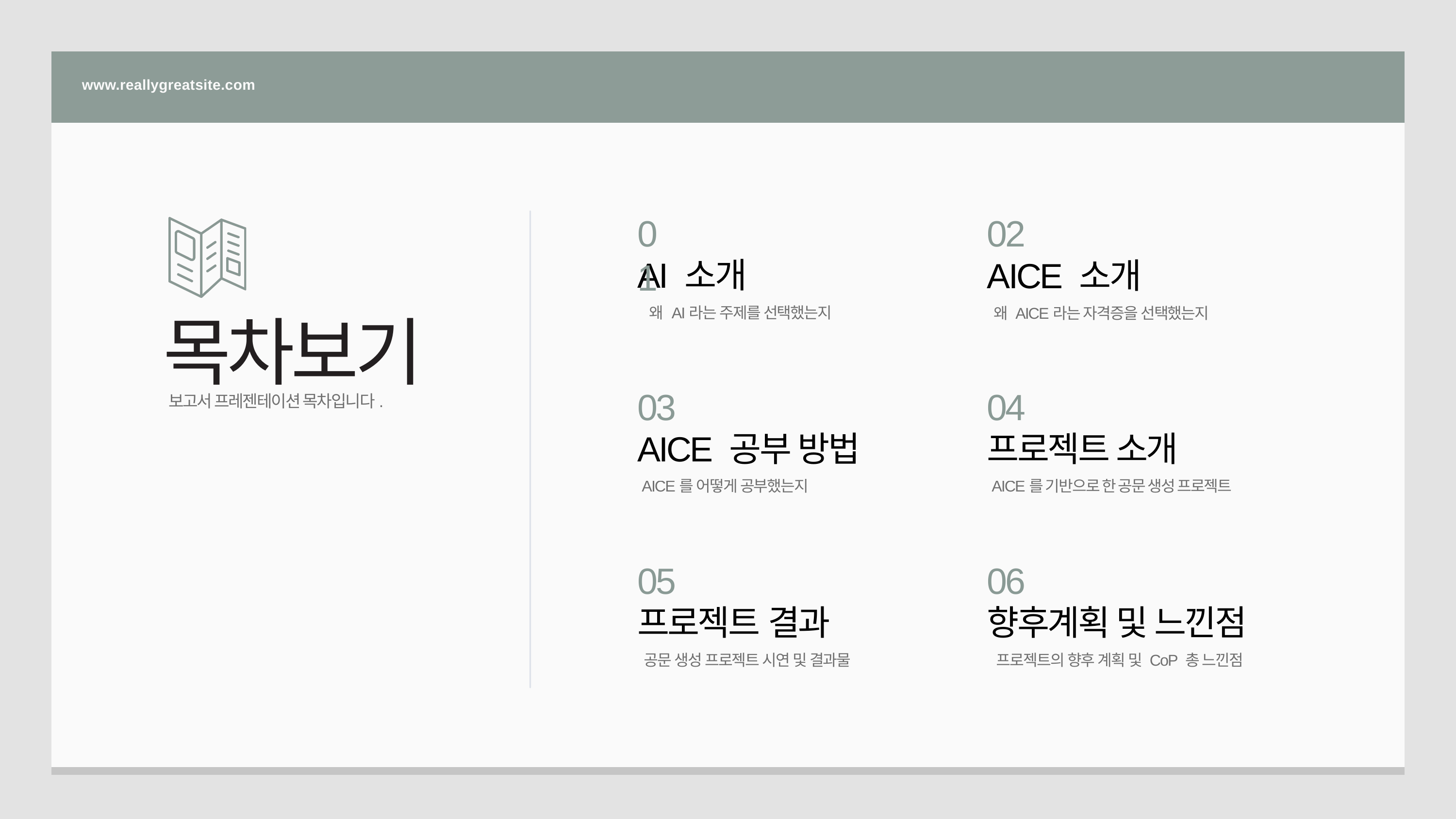

www.reallygreatsite.com
01
AI 소개
   왜 AI라는 주제를 선택했는지
02
AICE 소개
  왜 AICE라는 자격증을 선택했는지

목차보기
03
AICE 공부 방법
  AICE를 어떻게 공부했는지
04
프로젝트 소개
  AICE를 기반으로 한 공문 생성 프로젝트
보고서 프레젠테이션 목차입니다.
05
프로젝트 결과
  공문 생성 프로젝트 시연 및 결과물
06
향후계획 및 느낀점
   프로젝트의 향후 계획 및 CoP 총 느낀점